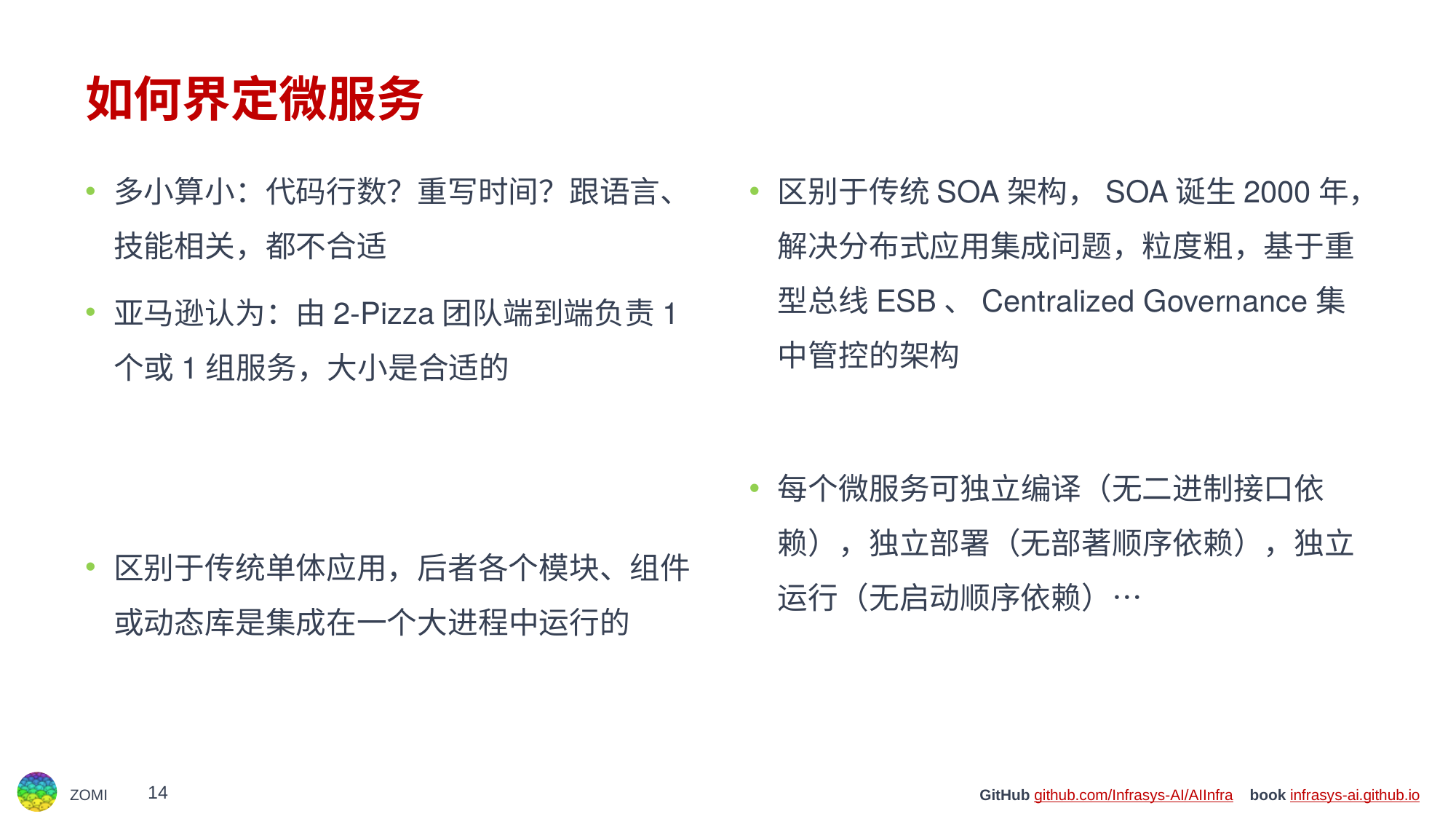

# 如何界定微服务
多小算小：代码行数？重写时间？跟语言、技能相关，都不合适
亚马逊认为：由2-Pizza团队端到端负责1个或1组服务，大小是合适的

区别于传统单体应用，后者各个模块、组件或动态库是集成在一个大进程中运行的

区别于传统SOA架构，SOA诞生2000年，解决分布式应用集成问题，粒度粗，基于重型总线ESB、Centralized Governance集中管控的架构

每个微服务可独立编译（无二进制接口依赖），独立部署（无部著顺序依赖），独立运行（无启动顺序依赖）⋯